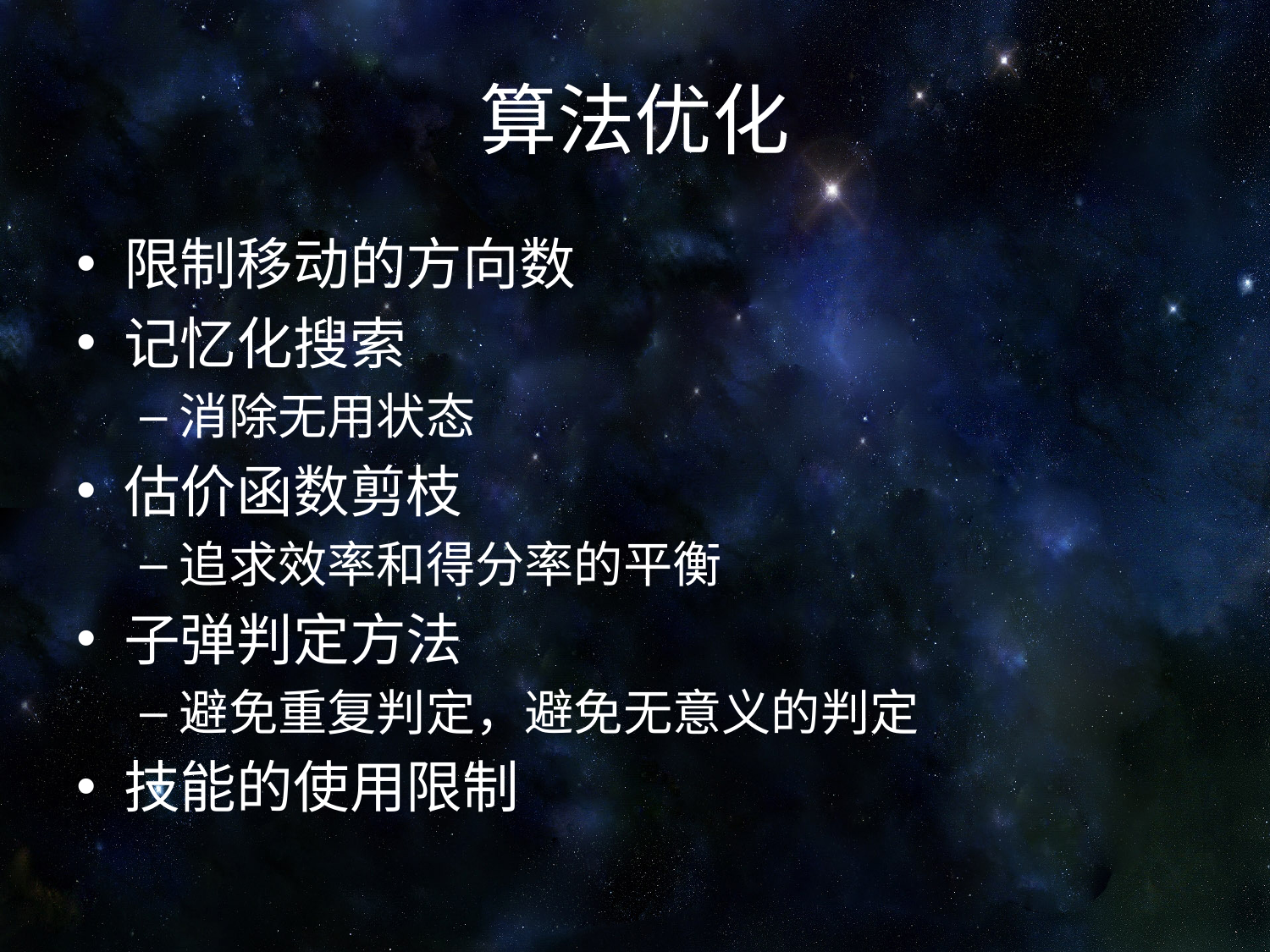

# 算法优化
限制移动的方向数
记忆化搜索
消除无用状态
估价函数剪枝
追求效率和得分率的平衡
子弹判定方法
避免重复判定，避免无意义的判定
技能的使用限制